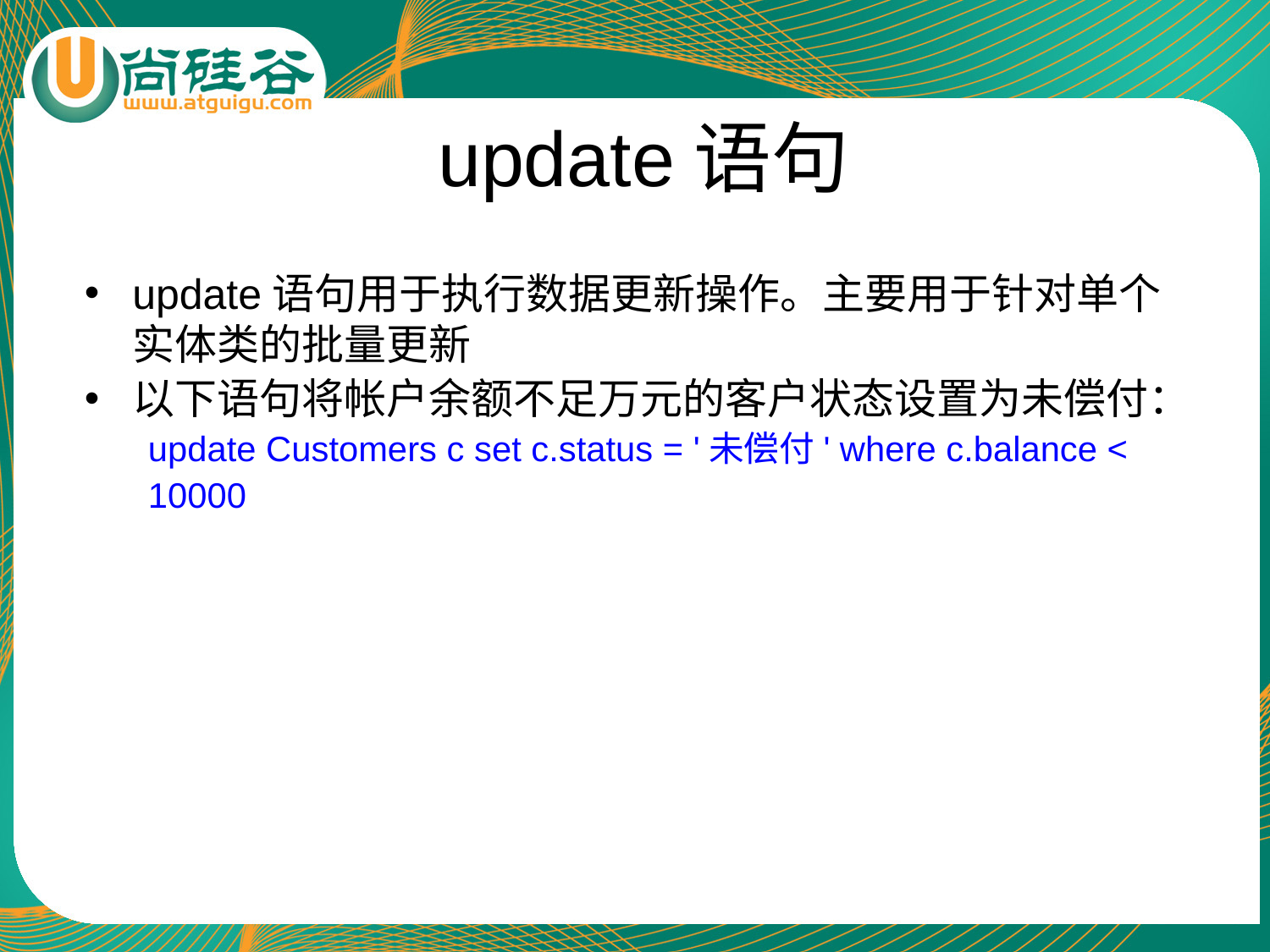

# update语句
update语句用于执行数据更新操作。主要用于针对单个实体类的批量更新
以下语句将帐户余额不足万元的客户状态设置为未偿付：
update Customers c set c.status = '未偿付' where c.balance <
10000